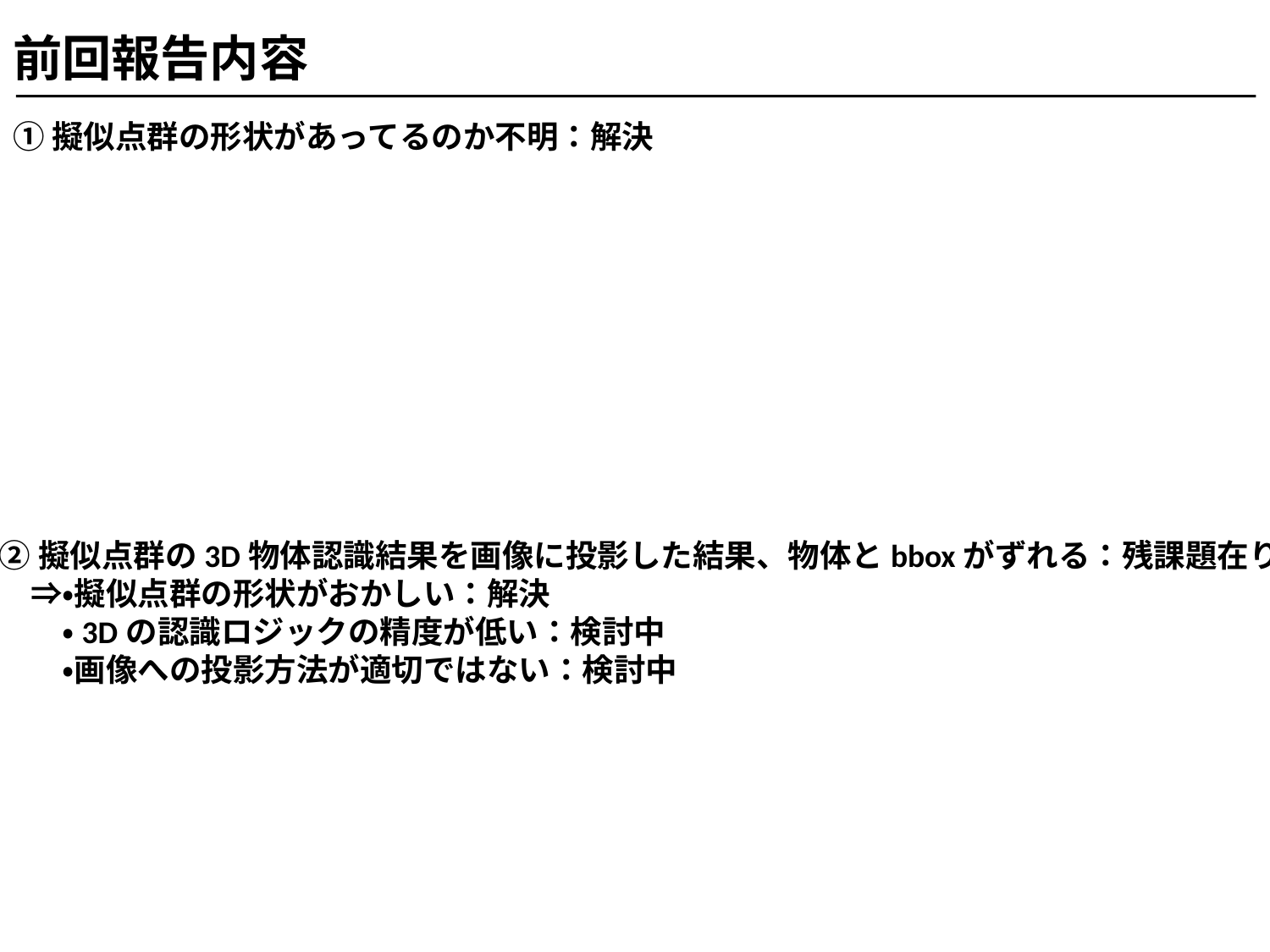

# 前回報告内容
①擬似点群の形状があってるのか不明：解決
②擬似点群の3D物体認識結果を画像に投影した結果、物体とbboxがずれる：残課題在り
　⇒・擬似点群の形状がおかしい：解決
　　・3Dの認識ロジックの精度が低い：検討中
　　・画像への投影方法が適切ではない：検討中